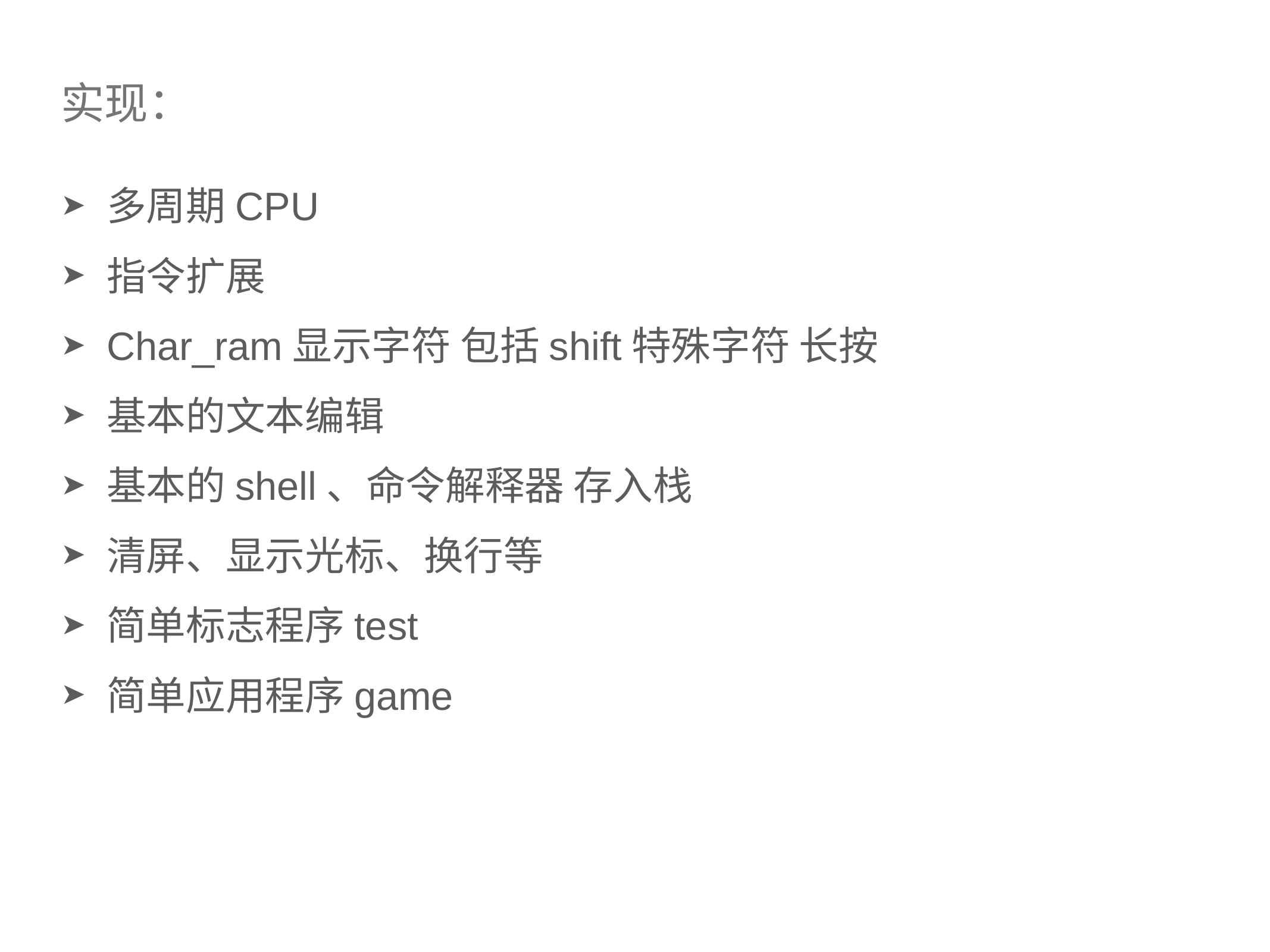

# 实现：

多周期CPU
指令扩展
Char_ram显示字符 包括shift特殊字符 长按
基本的文本编辑
基本的shell、命令解释器 存入栈
清屏、显示光标、换行等
简单标志程序test
简单应用程序game